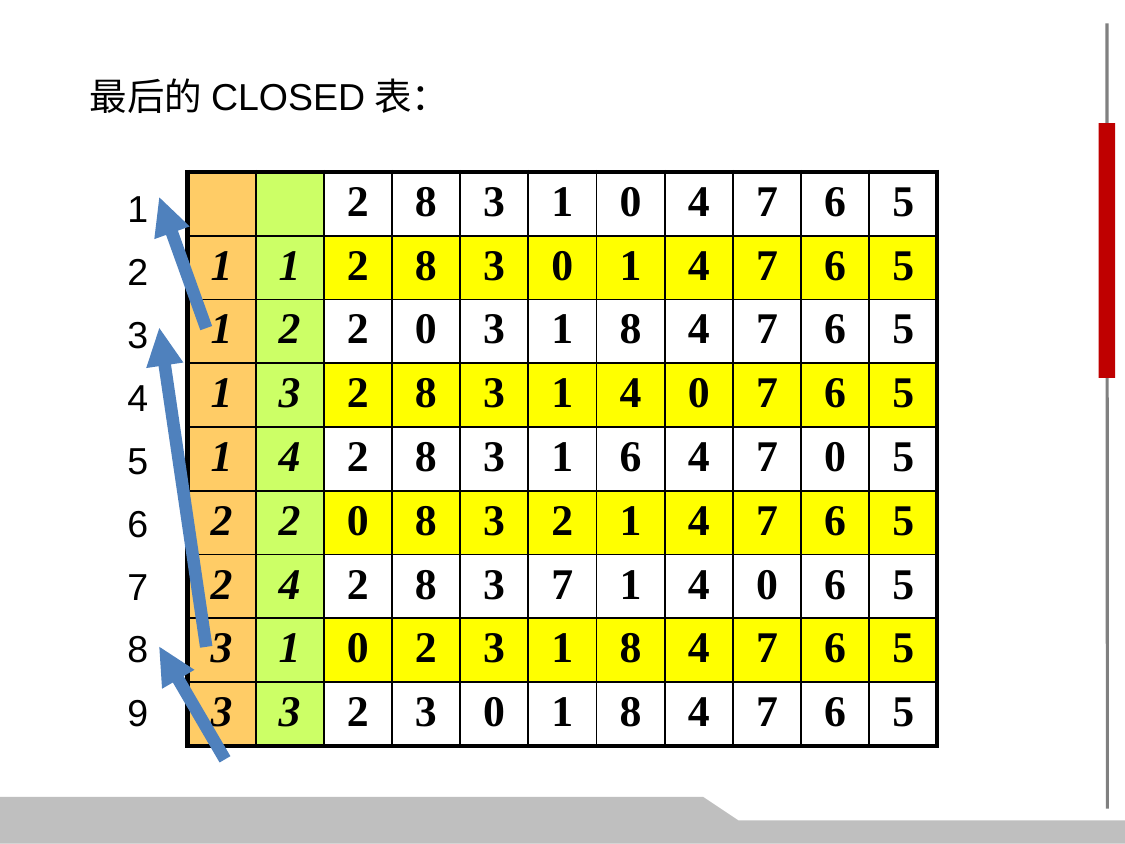

最后的CLOSED表：
1
2
3
4
5
6
7
8
9
|  |  | 2 | 8 | 3 | 1 | 0 | 4 | 7 | 6 | 5 |
| --- | --- | --- | --- | --- | --- | --- | --- | --- | --- | --- |
| 1 | 1 | 2 | 8 | 3 | 0 | 1 | 4 | 7 | 6 | 5 |
| 1 | 2 | 2 | 0 | 3 | 1 | 8 | 4 | 7 | 6 | 5 |
| 1 | 3 | 2 | 8 | 3 | 1 | 4 | 0 | 7 | 6 | 5 |
| 1 | 4 | 2 | 8 | 3 | 1 | 6 | 4 | 7 | 0 | 5 |
| 2 | 2 | 0 | 8 | 3 | 2 | 1 | 4 | 7 | 6 | 5 |
| 2 | 4 | 2 | 8 | 3 | 7 | 1 | 4 | 0 | 6 | 5 |
| 3 | 1 | 0 | 2 | 3 | 1 | 8 | 4 | 7 | 6 | 5 |
| 3 | 3 | 2 | 3 | 0 | 1 | 8 | 4 | 7 | 6 | 5 |